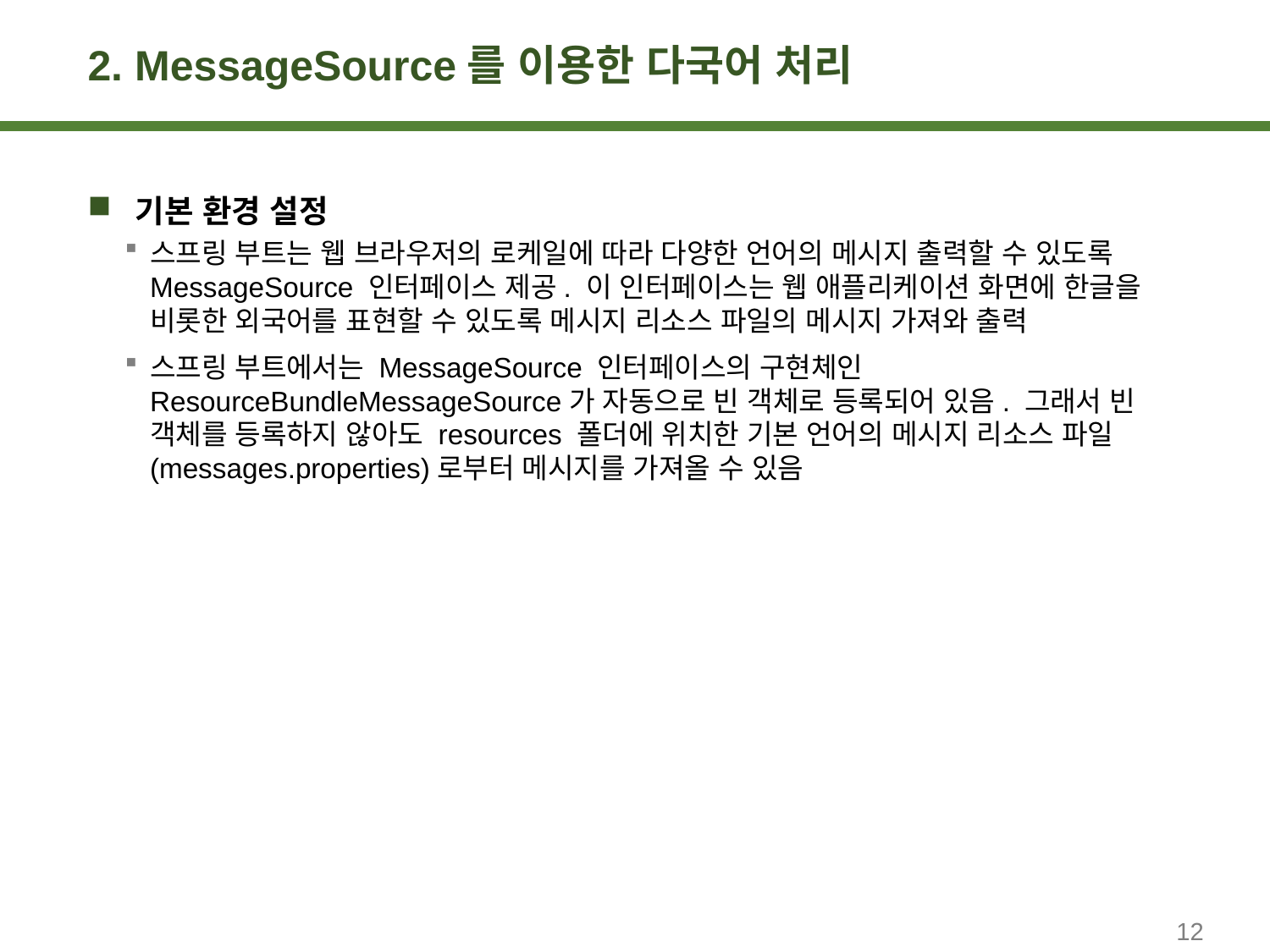

# 2. MessageSource를 이용한 다국어 처리
기본 환경 설정
스프링 부트는 웹 브라우저의 로케일에 따라 다양한 언어의 메시지 출력할 수 있도록 MessageSource 인터페이스 제공. 이 인터페이스는 웹 애플리케이션 화면에 한글을 비롯한 외국어를 표현할 수 있도록 메시지 리소스 파일의 메시지 가져와 출력
스프링 부트에서는 MessageSource 인터페이스의 구현체인 ResourceBundleMessageSource가 자동으로 빈 객체로 등록되어 있음. 그래서 빈 객체를 등록하지 않아도 resources 폴더에 위치한 기본 언어의 메시지 리소스 파일(messages.properties)로부터 메시지를 가져올 수 있음